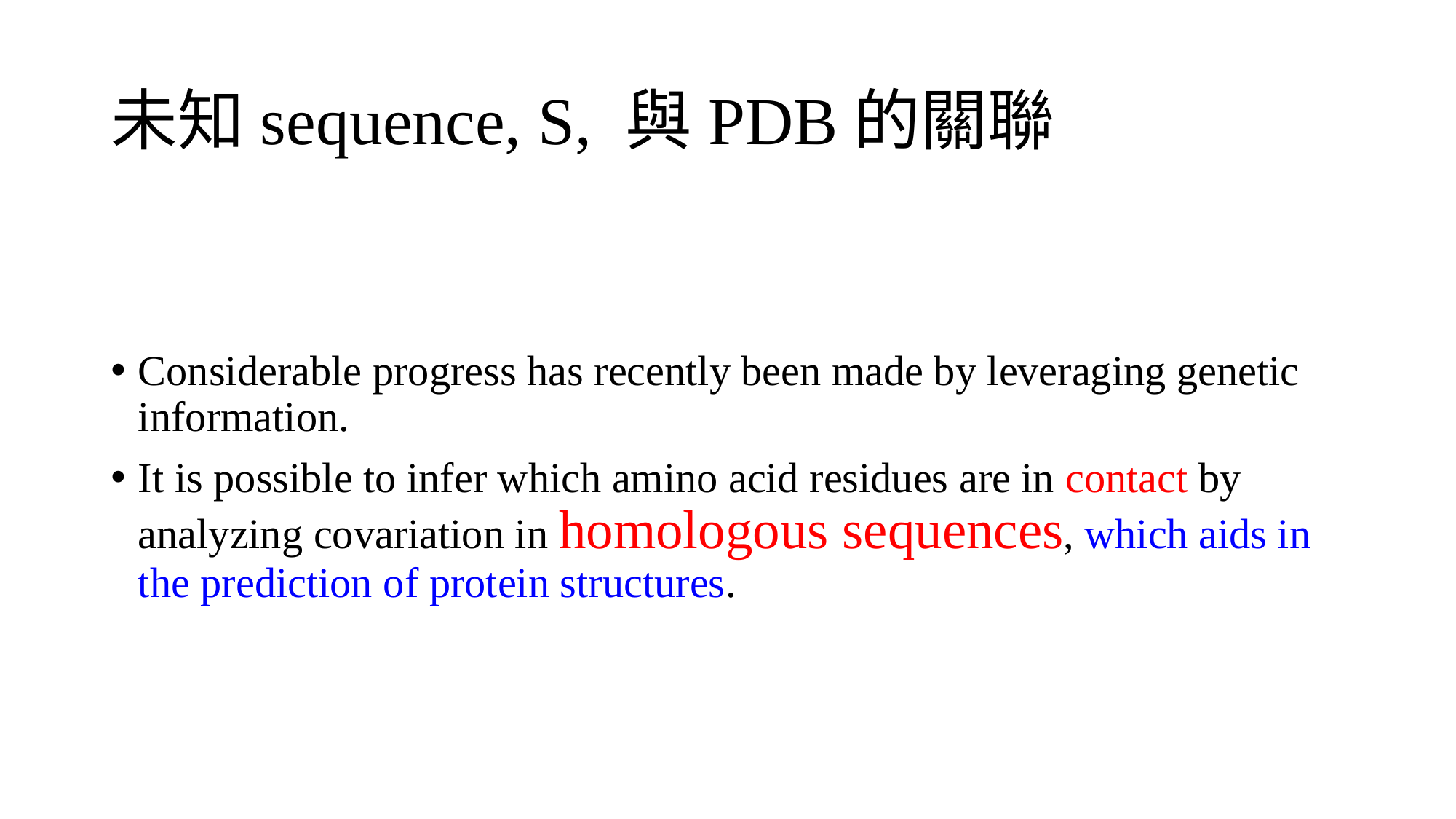

# 未知sequence, S, 與PDB的關聯
Considerable progress has recently been made by leveraging genetic information.
It is possible to infer which amino acid residues are in contact by analyzing covariation in homologous sequences, which aids in the prediction of protein structures.